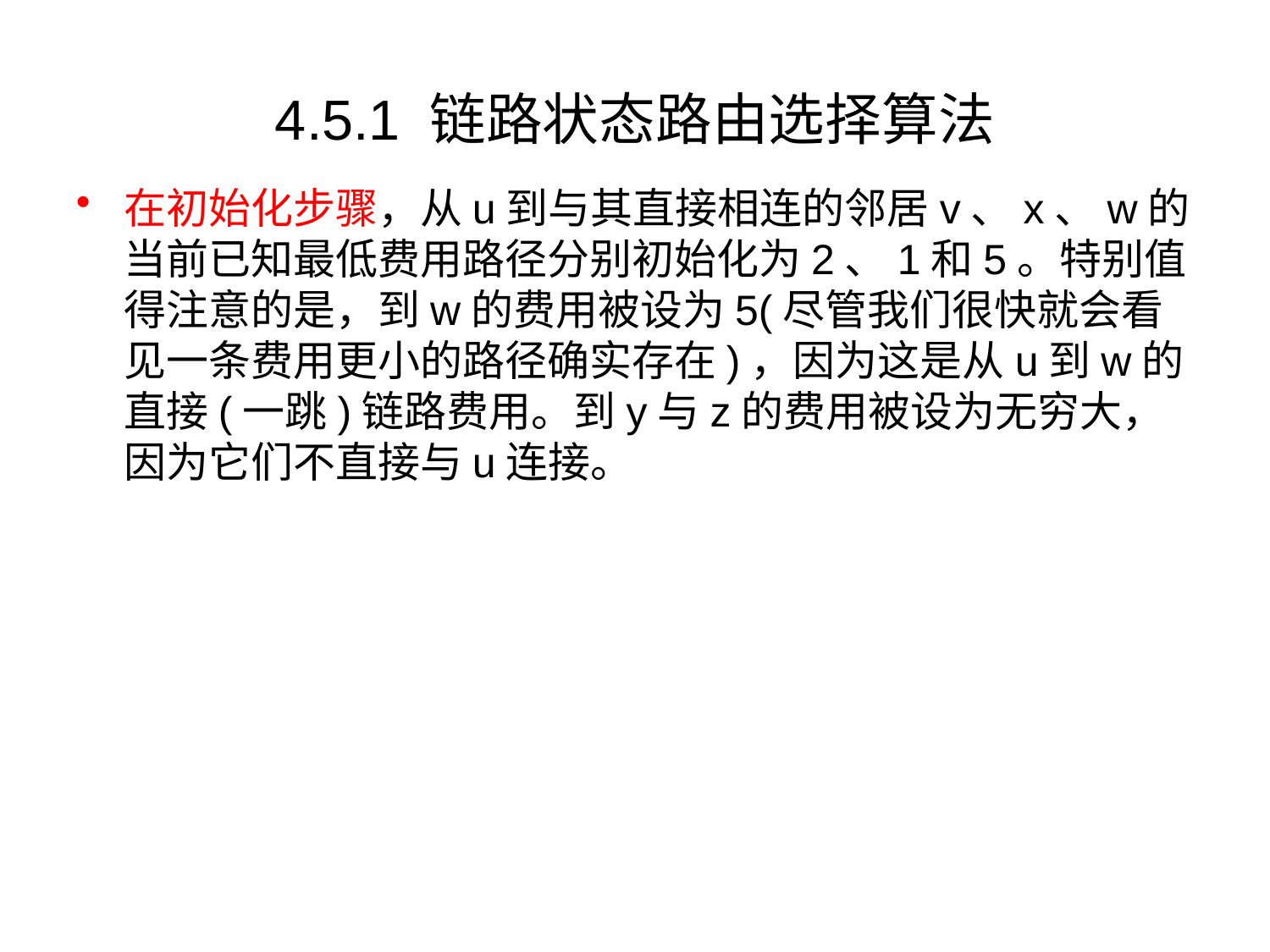

# 4.5.1 链路状态路由选择算法
在初始化步骤，从u到与其直接相连的邻居v、x、w的当前已知最低费用路径分别初始化为2、1和5。特别值得注意的是，到w的费用被设为5(尽管我们很快就会看见一条费用更小的路径确实存在)，因为这是从u到w的直接(一跳)链路费用。到y与z的费用被设为无穷大，因为它们不直接与u连接。